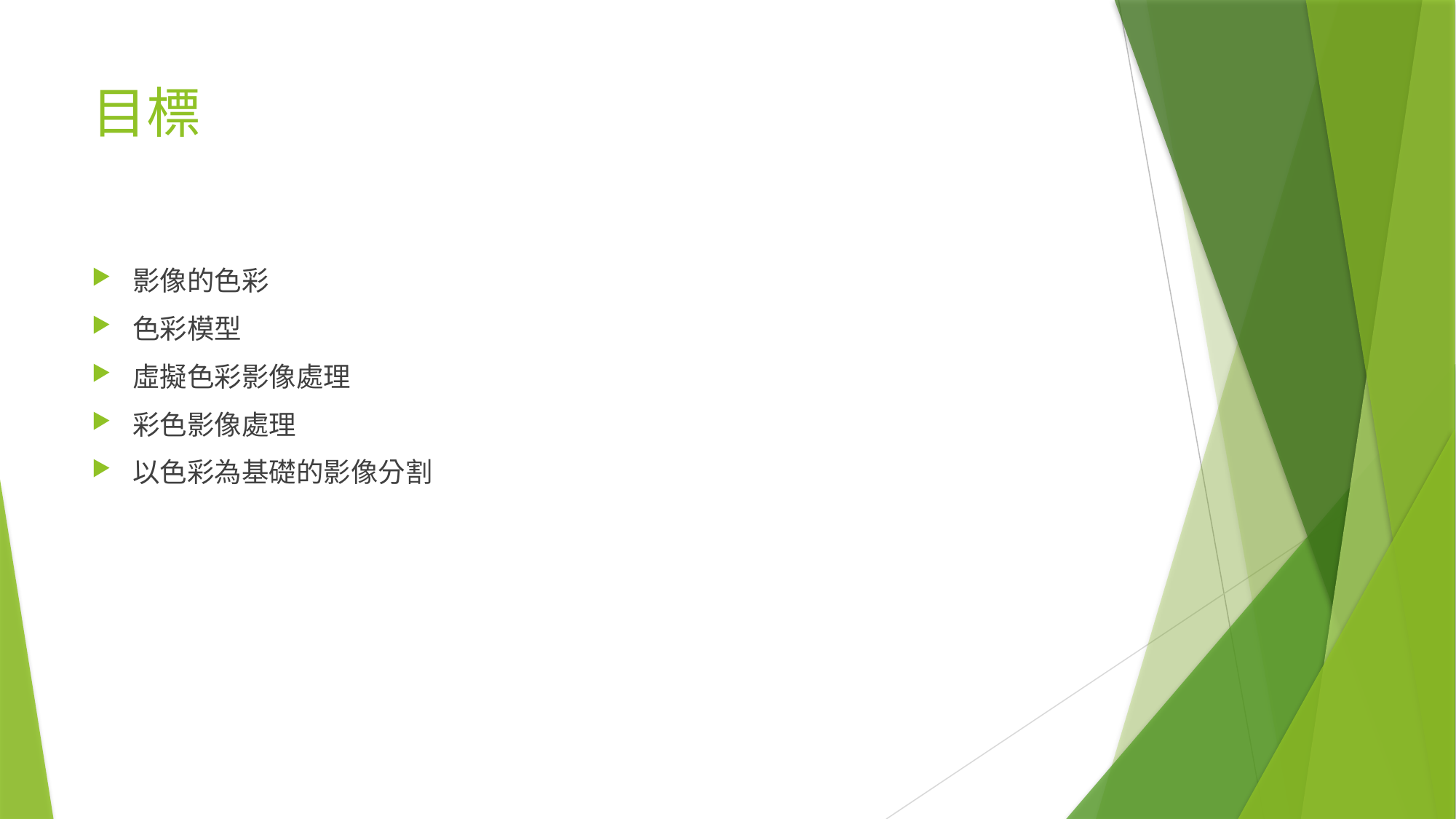

# 目標
影像的色彩
色彩模型
虛擬色彩影像處理
彩色影像處理
以色彩為基礎的影像分割